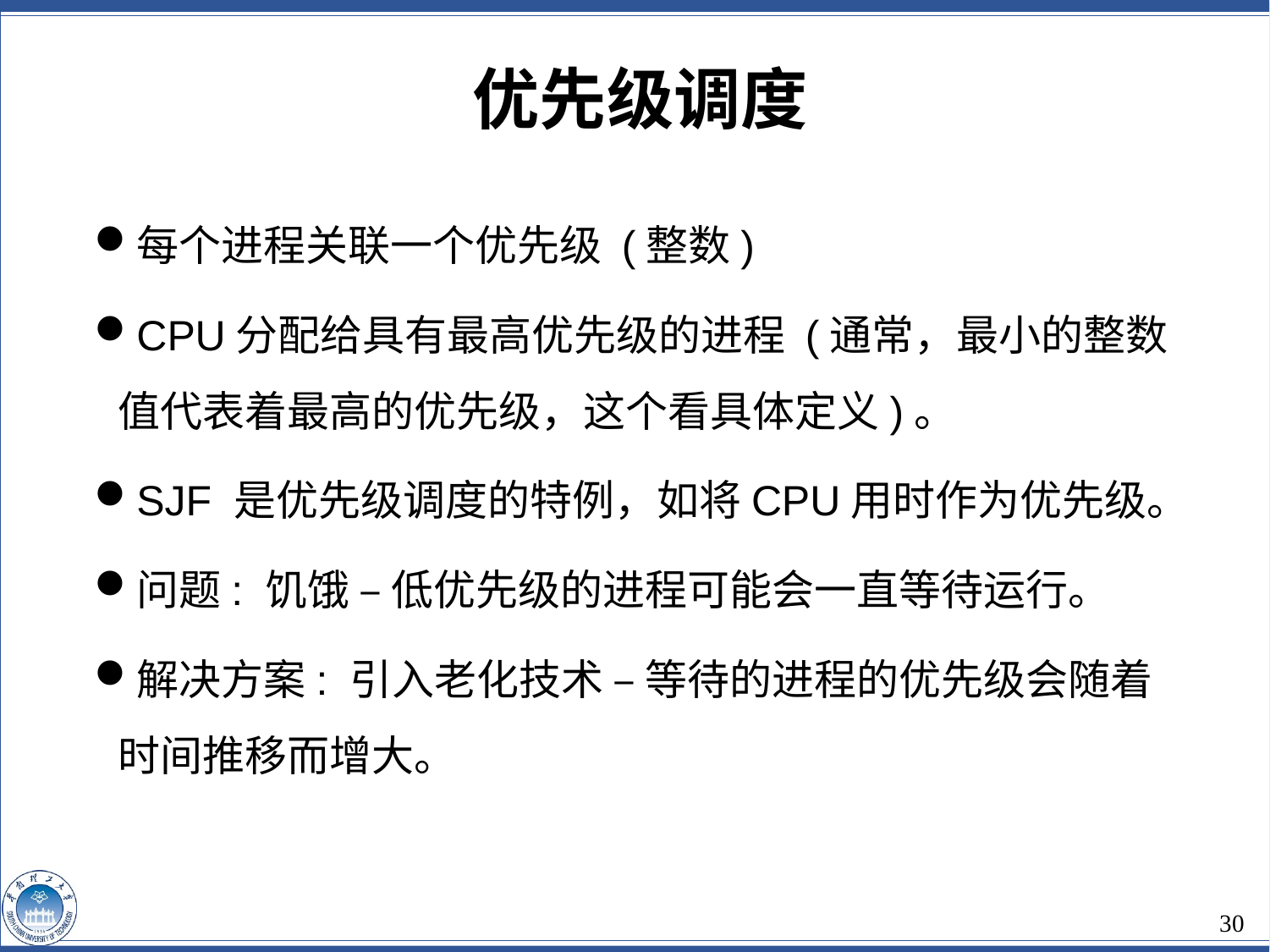

优先级调度
每个进程关联一个优先级 (整数)
CPU分配给具有最高优先级的进程 (通常，最小的整数值代表着最高的优先级，这个看具体定义)。
SJF 是优先级调度的特例，如将CPU用时作为优先级。
问题: 饥饿 – 低优先级的进程可能会一直等待运行。
解决方案: 引入老化技术 – 等待的进程的优先级会随着时间推移而增大。
30